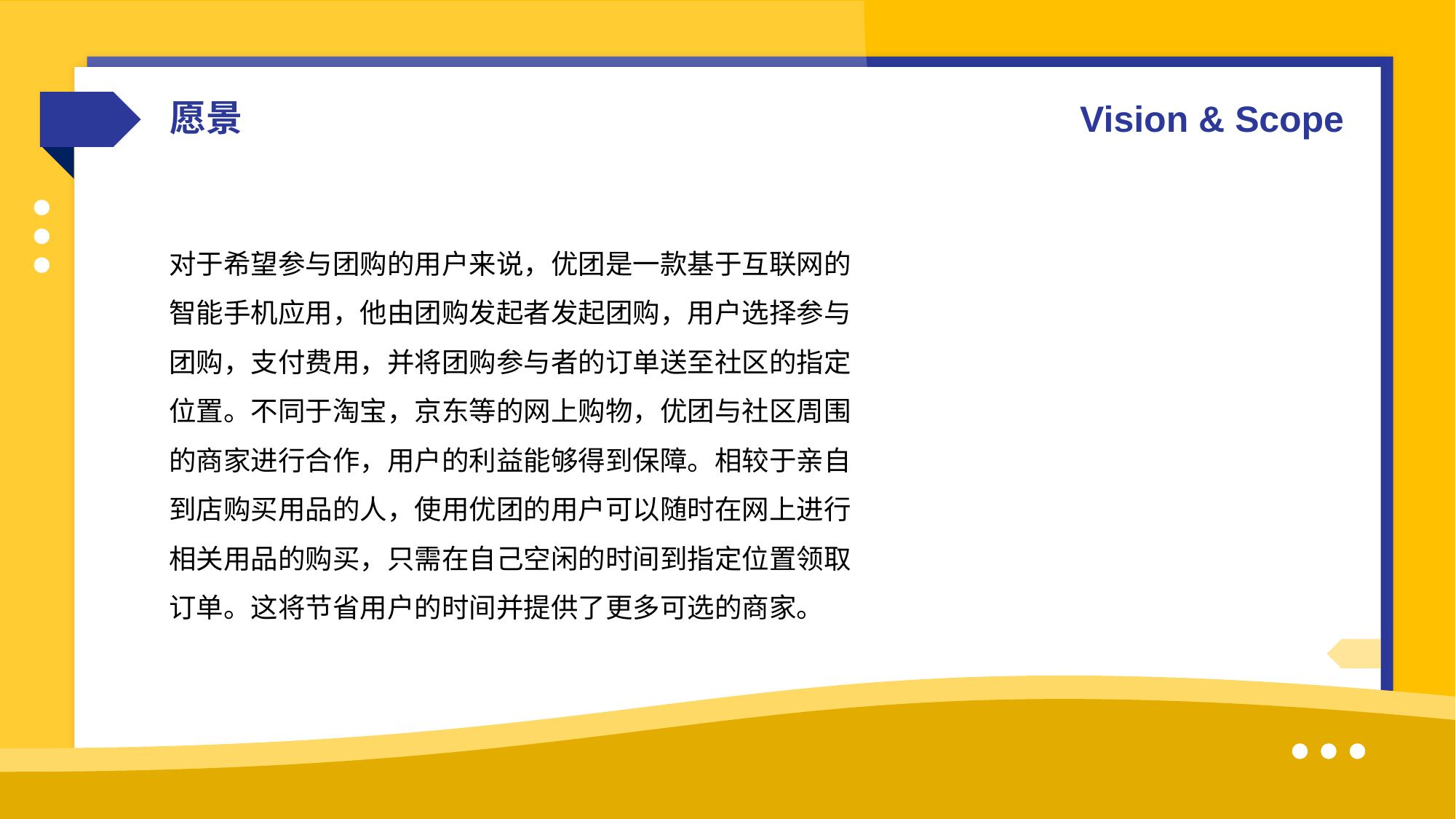

愿景
Vision & Scope
对于希望参与团购的用户来说，优团是一款基于互联网的智能手机应用，他由团购发起者发起团购，用户选择参与团购，支付费用，并将团购参与者的订单送至社区的指定位置。不同于淘宝，京东等的网上购物，优团与社区周围的商家进行合作，用户的利益能够得到保障。相较于亲自到店购买用品的人，使用优团的用户可以随时在网上进行相关用品的购买，只需在自己空闲的时间到指定位置领取订单。这将节省用户的时间并提供了更多可选的商家。